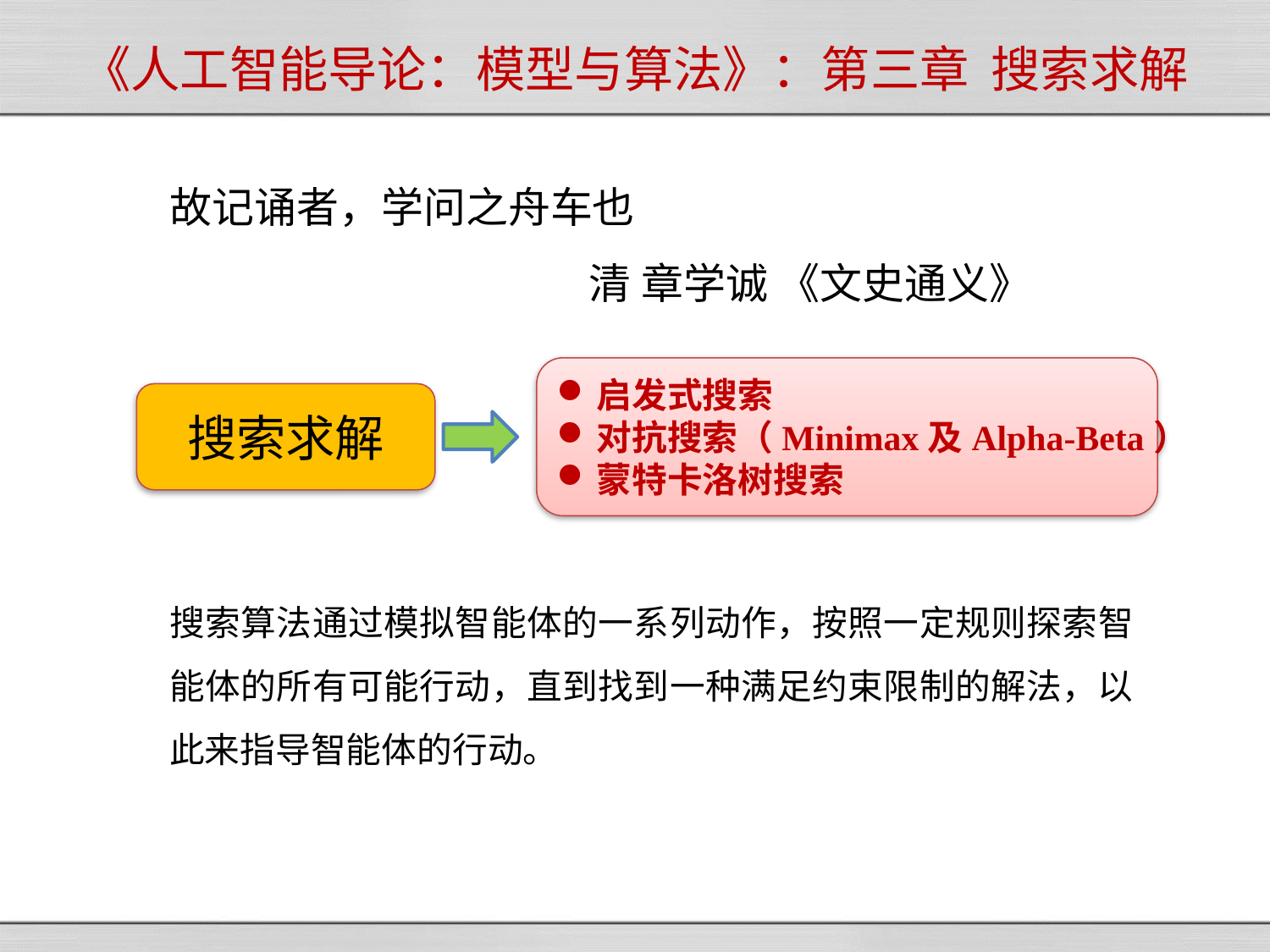

# 《人工智能导论：模型与算法》：第三章  搜索求解
故记诵者，学问之舟车也
                                           清 章学诚 《文史通义》
启发式搜索
对抗搜索（Minimax及Alpha-Beta）
蒙特卡洛树搜索
搜索求解

搜索算法通过模拟智能体的一系列动作，按照一定规则探索智能体的所有可能行动，直到找到一种满足约束限制的解法，以此来指导智能体的行动。